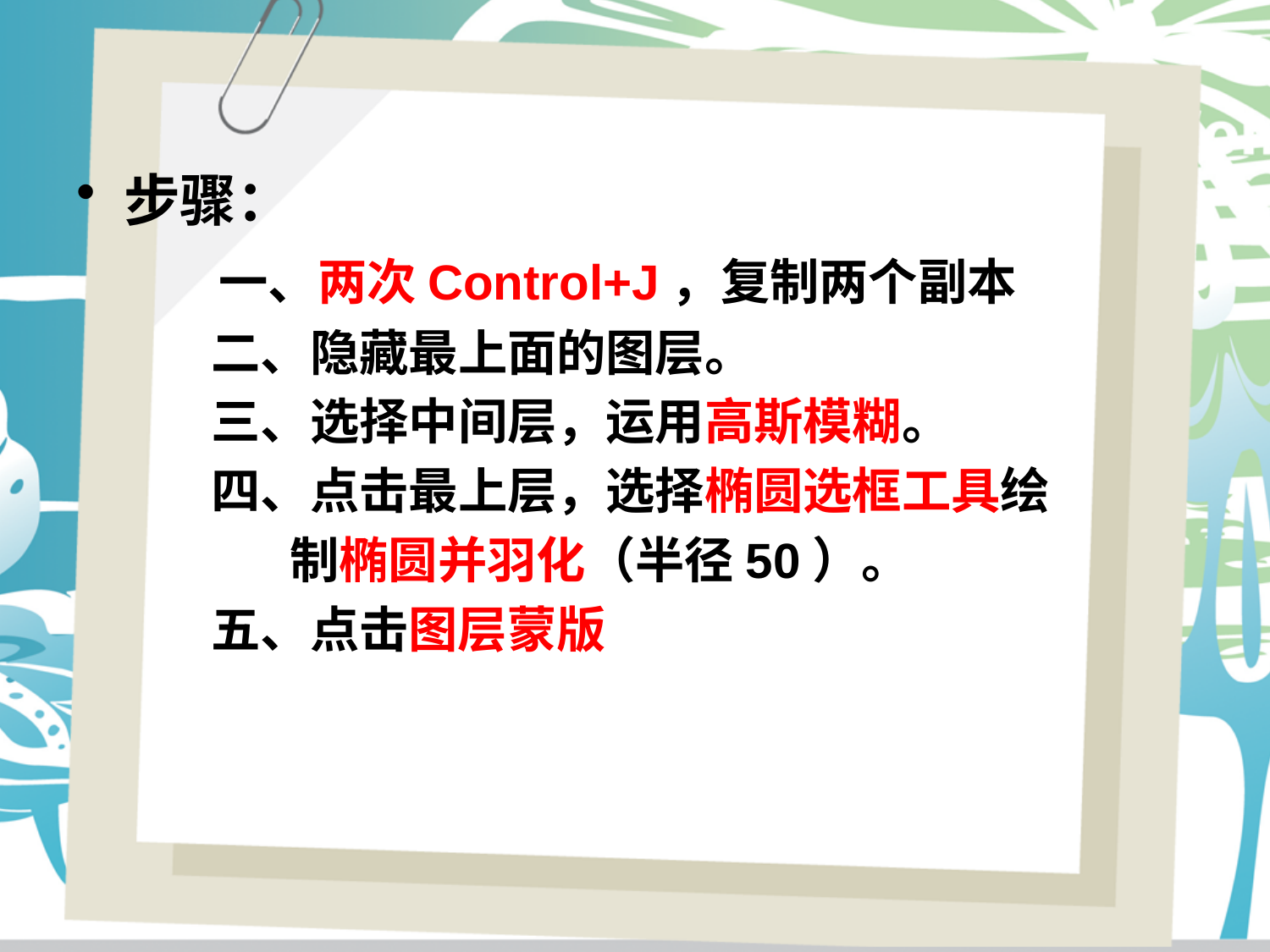

步骤：
          一、两次Control+J，复制两个副本
           二、隐藏最上面的图层。
           三、选择中间层，运用高斯模糊。
           四、点击最上层，选择椭圆选框工具绘
                  制椭圆并羽化（半径50）。
           五、点击图层蒙版